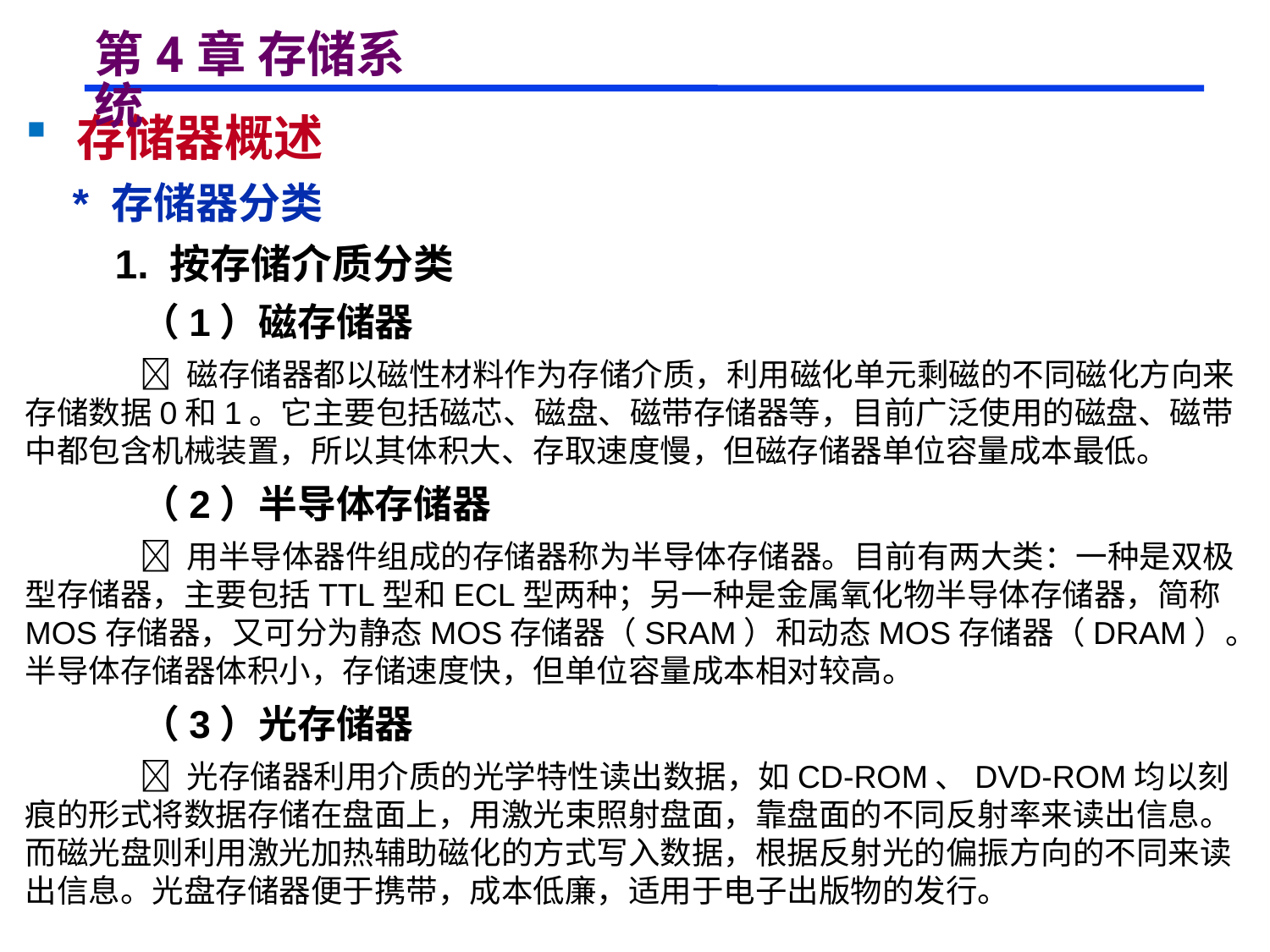

# 第4章 存储系统
 存储器概述
    * 存储器分类
        1. 按存储介质分类
            （1）磁存储器
                ♦ 磁存储器都以磁性材料作为存储介质，利用磁化单元剩磁的不同磁化方向来存储数据0和1。它主要包括磁芯、磁盘、磁带存储器等，目前广泛使用的磁盘、磁带中都包含机械装置，所以其体积大、存取速度慢，但磁存储器单位容量成本最低。
            （2）半导体存储器
                ♦ 用半导体器件组成的存储器称为半导体存储器。目前有两大类：一种是双极型存储器，主要包括TTL型和ECL型两种；另一种是金属氧化物半导体存储器，简称MOS存储器，又可分为静态MOS存储器（SRAM）和动态MOS存储器（DRAM）。半导体存储器体积小，存储速度快，但单位容量成本相对较高。
            （3）光存储器
                ♦ 光存储器利用介质的光学特性读出数据，如CD-ROM、DVD-ROM均以刻痕的形式将数据存储在盘面上，用激光束照射盘面，靠盘面的不同反射率来读出信息。而磁光盘则利用激光加热辅助磁化的方式写入数据，根据反射光的偏振方向的不同来读出信息。光盘存储器便于携带，成本低廉，适用于电子出版物的发行。